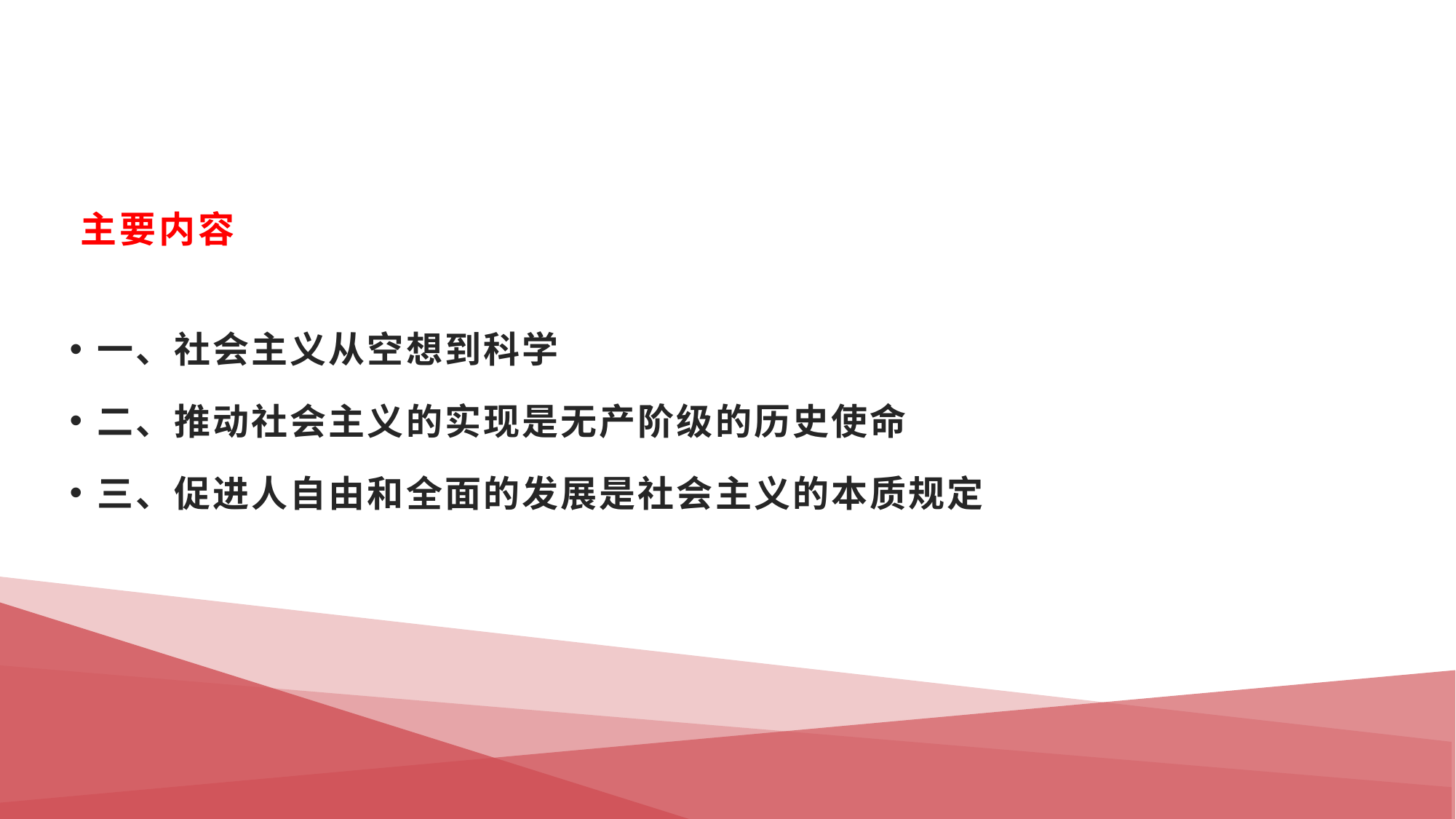

# 主要内容
一、社会主义从空想到科学
二、推动社会主义的实现是无产阶级的历史使命
三、促进人自由和全面的发展是社会主义的本质规定